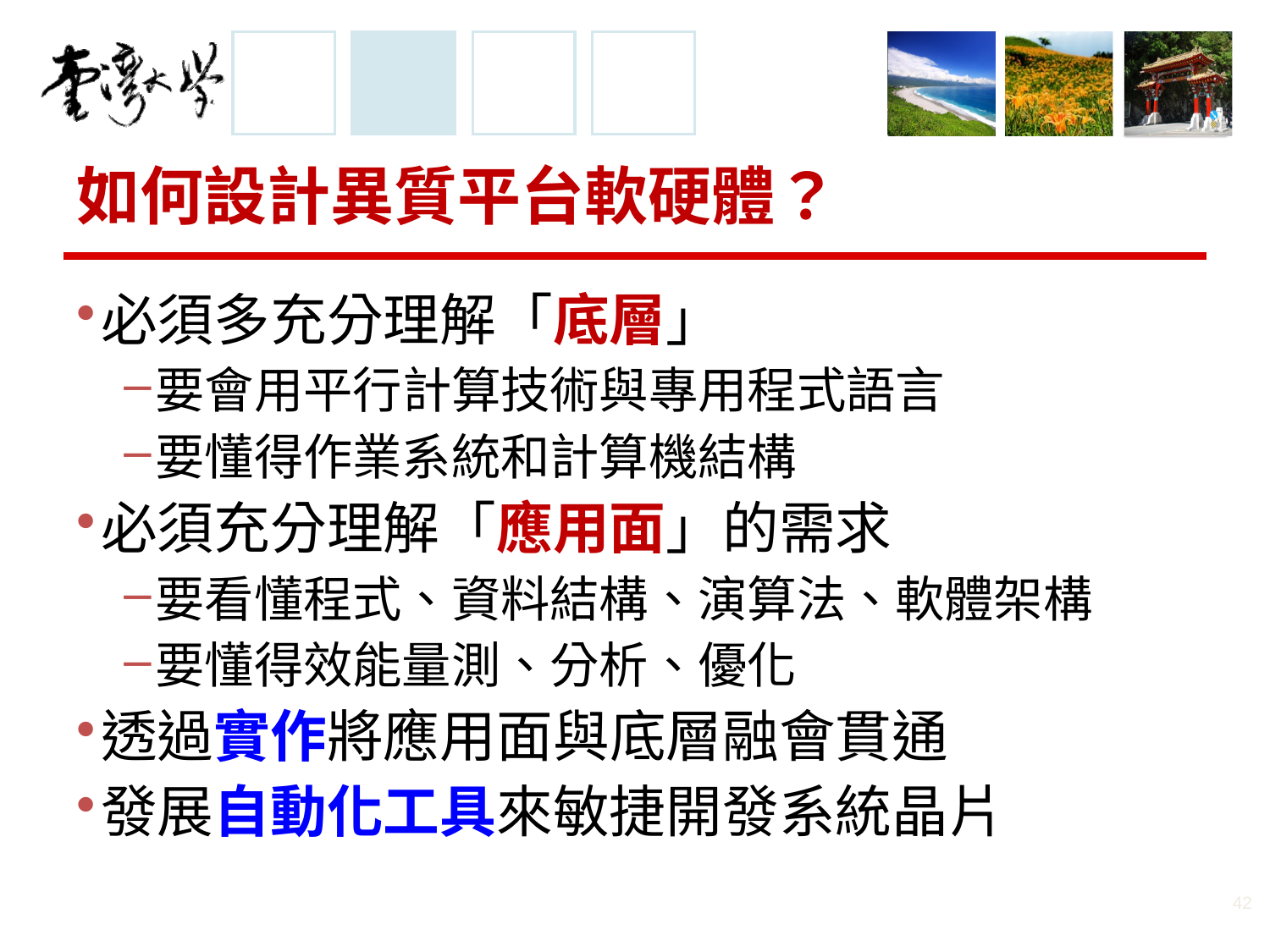

# 如何設計異質平台軟硬體？
必須多充分理解「底層」
要會用平行計算技術與專用程式語言
要懂得作業系統和計算機結構
必須充分理解「應用面」的需求
要看懂程式、資料結構、演算法、軟體架構
要懂得效能量測、分析、優化
透過實作將應用面與底層融會貫通
發展自動化工具來敏捷開發系統晶片
42